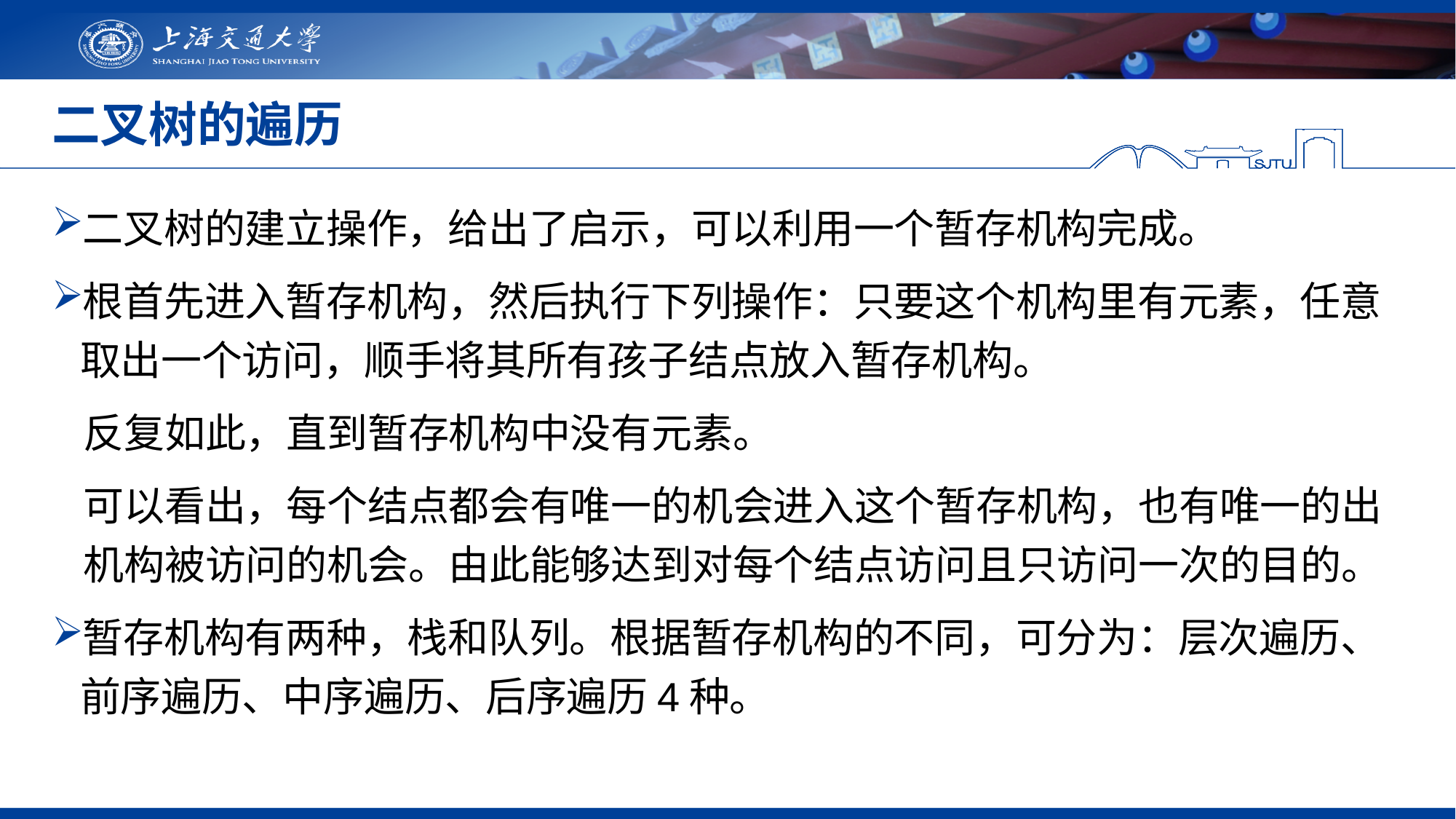

# 二叉树的遍历
二叉树的建立操作，给出了启示，可以利用一个暂存机构完成。
根首先进入暂存机构，然后执行下列操作：只要这个机构里有元素，任意取出一个访问，顺手将其所有孩子结点放入暂存机构。
反复如此，直到暂存机构中没有元素。
可以看出，每个结点都会有唯一的机会进入这个暂存机构，也有唯一的出机构被访问的机会。由此能够达到对每个结点访问且只访问一次的目的。
暂存机构有两种，栈和队列。根据暂存机构的不同，可分为：层次遍历、前序遍历、中序遍历、后序遍历4种。